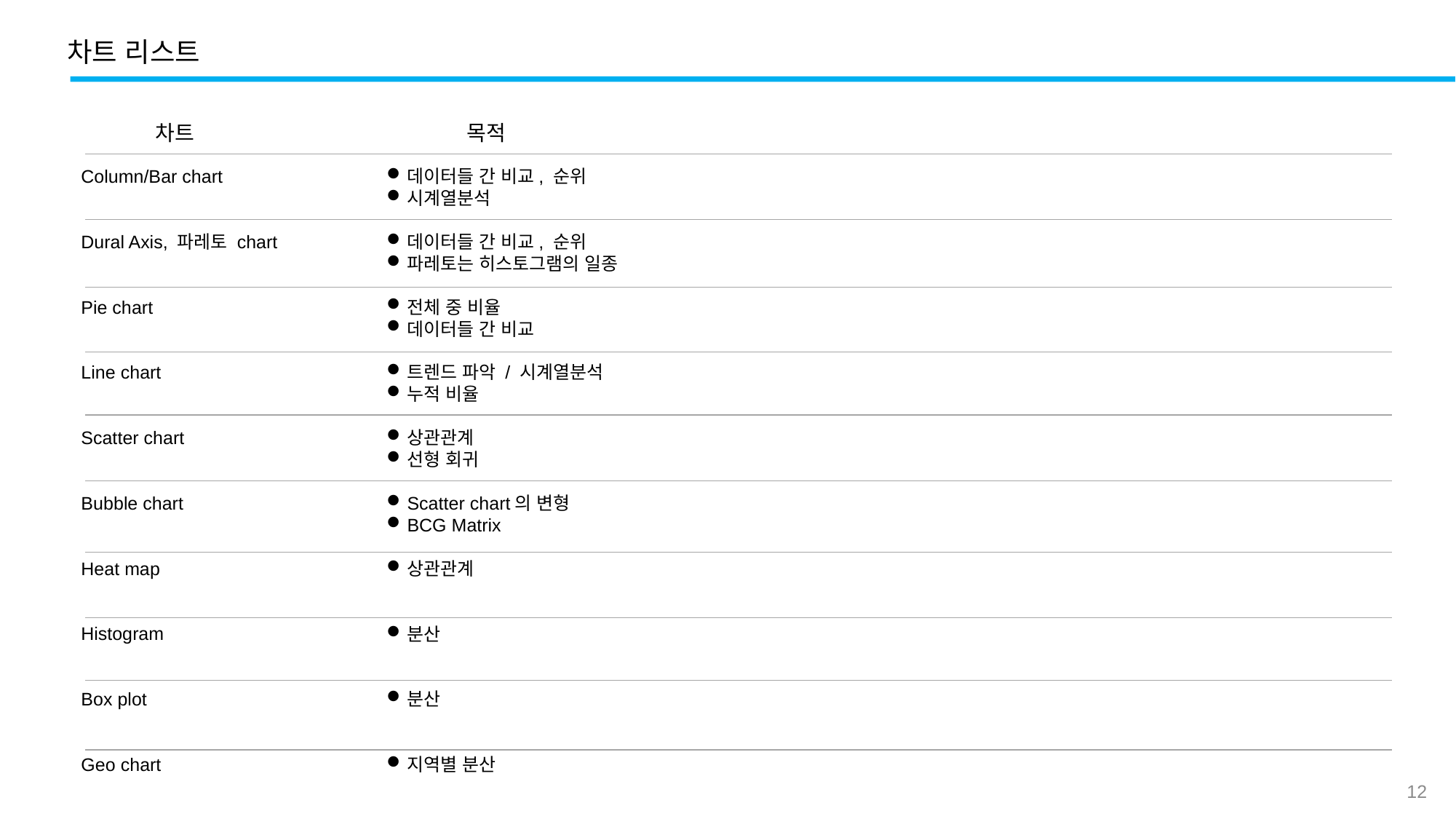

차트 리스트

차트
목적
Column/Bar chart

Dural Axis, 파레토 chart

Pie chart

Line chart

Scatter chart

Bubble chart

Heat map

Histogram

Box plot

Geo chart
데이터들 간 비교, 순위
시계열분석

데이터들 간 비교, 순위
파레토는 히스토그램의 일종

전체 중 비율
데이터들 간 비교

트렌드 파악 / 시계열분석
누적 비율

상관관계
선형 회귀

Scatter chart의 변형
BCG Matrix

상관관계

분산

분산

지역별 분산

12